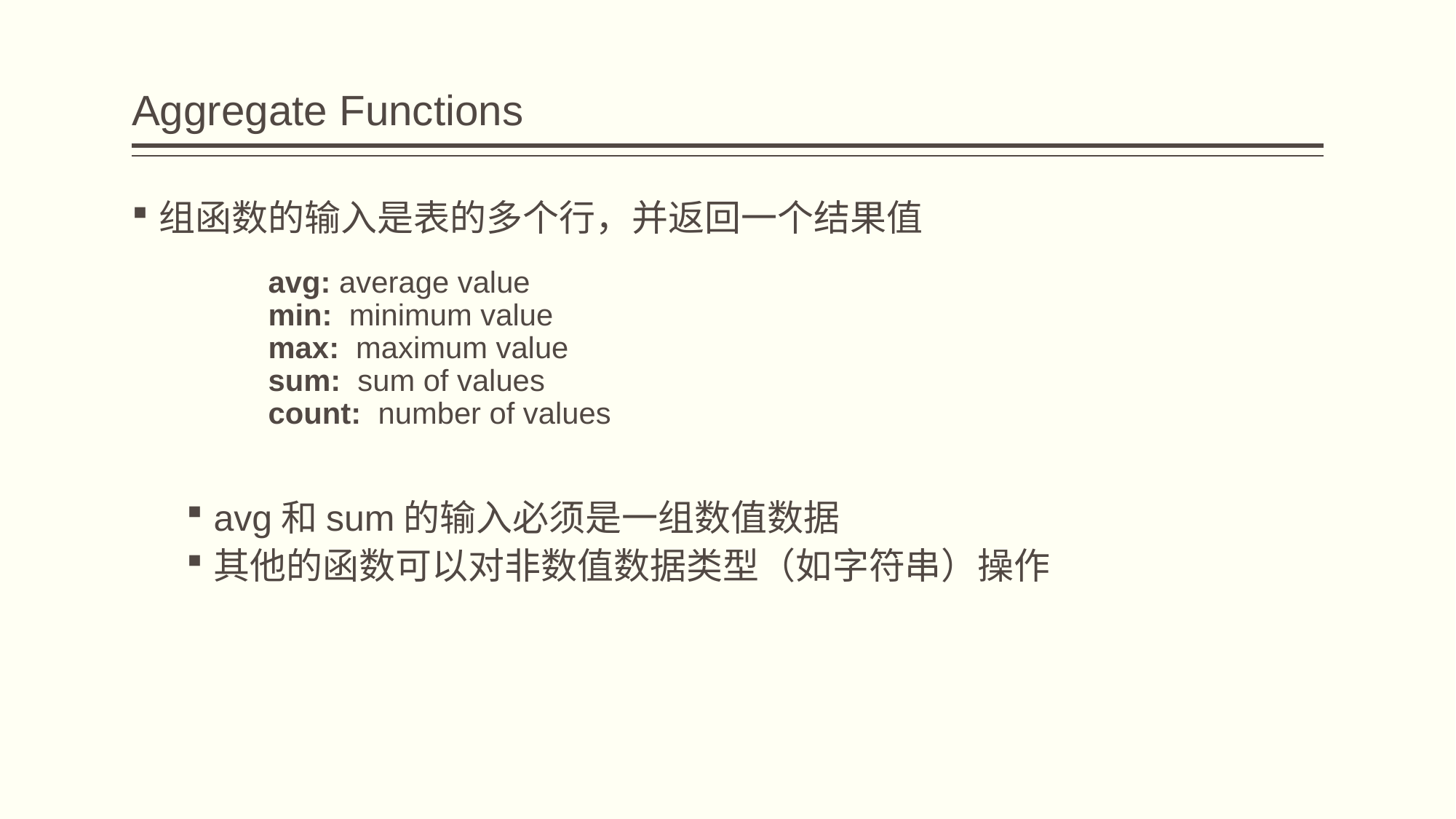

# Aggregate Functions
组函数的输入是表的多个行，并返回一个结果值
		avg: average value
	min:  minimum value
	max:  maximum value
	sum:  sum of values
	count:  number of values

avg和sum的输入必须是一组数值数据
其他的函数可以对非数值数据类型（如字符串）操作